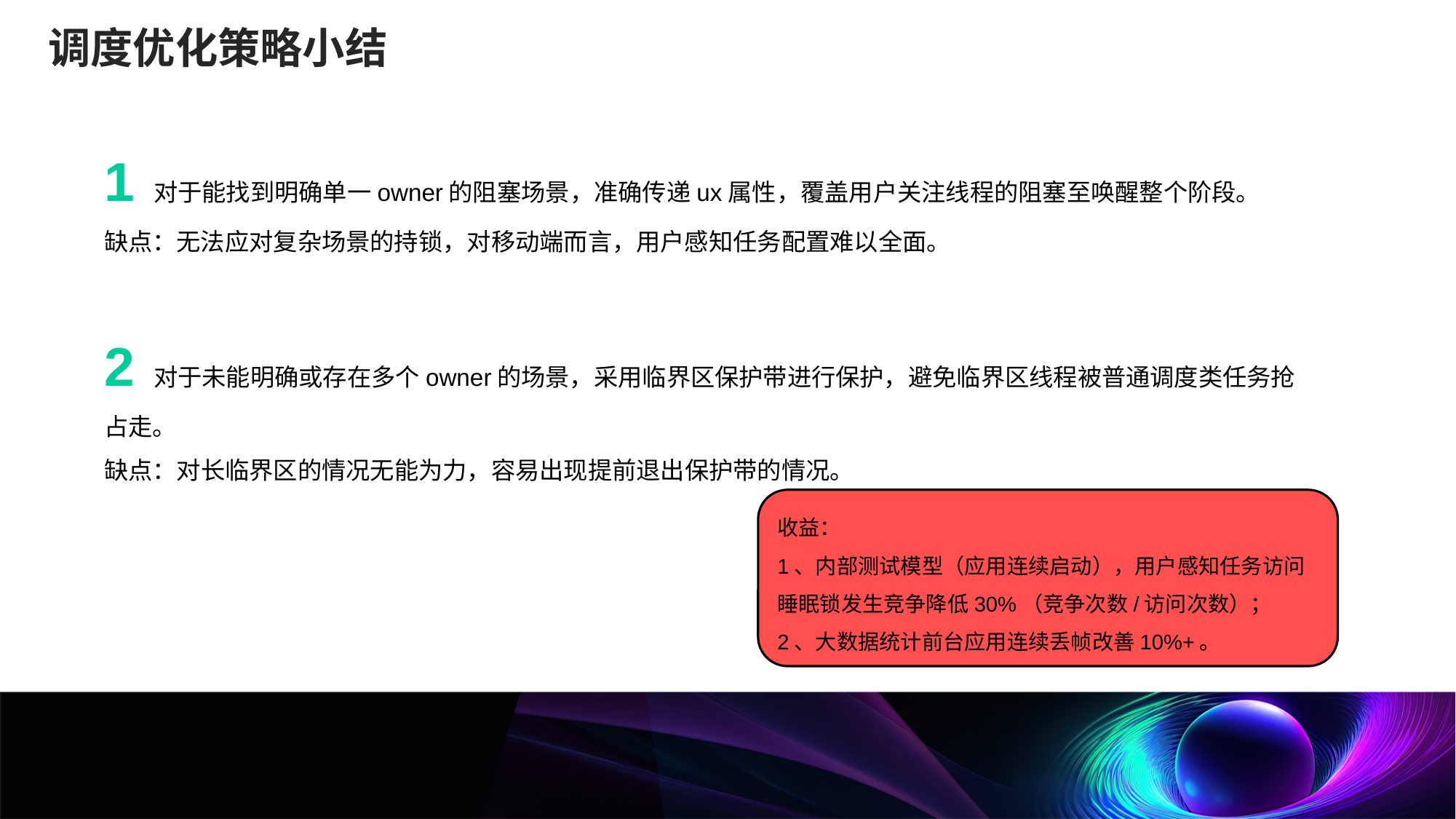

调度优化策略小结
1  对于能找到明确单一owner的阻塞场景，准确传递ux属性，覆盖用户关注线程的阻塞至唤醒整个阶段。
缺点：无法应对复杂场景的持锁，对移动端而言，用户感知任务配置难以全面。

2  对于未能明确或存在多个owner的场景，采用临界区保护带进行保护，避免临界区线程被普通调度类任务抢占走。
缺点：对长临界区的情况无能为力，容易出现提前退出保护带的情况。
收益：
1、内部测试模型（应用连续启动），用户感知任务访问睡眠锁发生竞争降低30%（竞争次数/访问次数）；
2、大数据统计前台应用连续丢帧改善10%+。